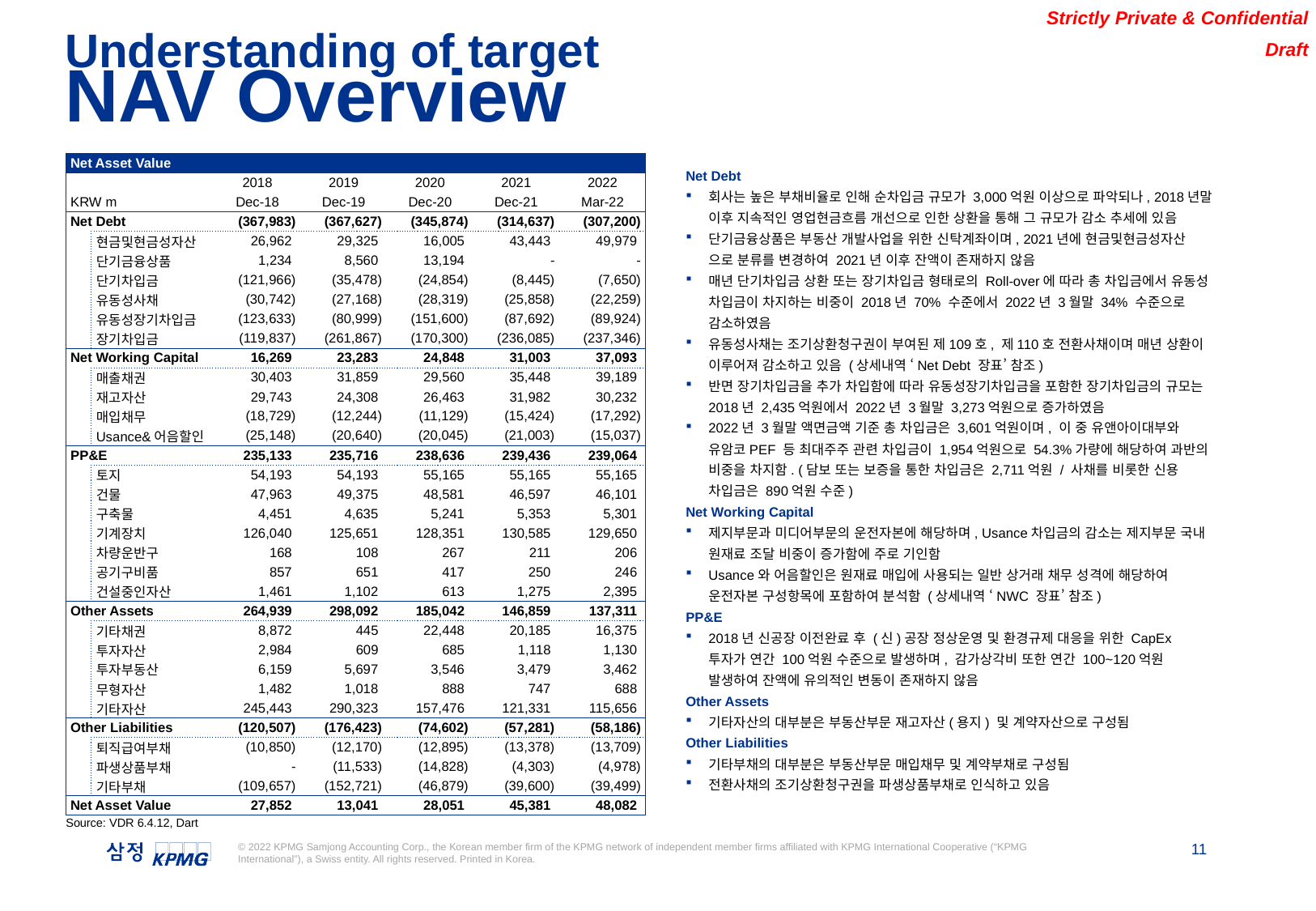

Understanding of target
NAV Overview
Net Debt
회사는 높은 부채비율로 인해 순차입금 규모가 3,000억원 이상으로 파악되나, 2018년말 이후 지속적인 영업현금흐름 개선으로 인한 상환을 통해 그 규모가 감소 추세에 있음
단기금융상품은 부동산 개발사업을 위한 신탁계좌이며, 2021년에 현금및현금성자산 으로 분류를 변경하여 2021년 이후 잔액이 존재하지 않음
매년 단기차입금 상환 또는 장기차입금 형태로의 Roll-over에 따라 총 차입금에서 유동성 차입금이 차지하는 비중이 2018년 70% 수준에서 2022년 3월말 34% 수준으로 감소하였음
유동성사채는 조기상환청구권이 부여된 제109호, 제110호 전환사채이며 매년 상환이 이루어져 감소하고 있음 (상세내역 ‘Net Debt 장표’ 참조)
반면 장기차입금을 추가 차입함에 따라 유동성장기차입금을 포함한 장기차입금의 규모는 2018년 2,435억원에서 2022년 3월말 3,273억원으로 증가하였음
2022년 3월말 액면금액 기준 총 차입금은 3,601억원이며, 이 중 유앤아이대부와 유암코PEF 등 최대주주 관련 차입금이 1,954억원으로 54.3%가량에 해당하여 과반의 비중을 차지함. (담보 또는 보증을 통한 차입금은 2,711억원 / 사채를 비롯한 신용 차입금은 890억원 수준)
Net Working Capital
제지부문과 미디어부문의 운전자본에 해당하며, Usance차입금의 감소는 제지부문 국내 원재료 조달 비중이 증가함에 주로 기인함
Usance와 어음할인은 원재료 매입에 사용되는 일반 상거래 채무 성격에 해당하여 운전자본 구성항목에 포함하여 분석함 (상세내역 ‘NWC 장표’ 참조)
PP&E
2018년 신공장 이전완료 후 (신)공장 정상운영 및 환경규제 대응을 위한 CapEx 투자가 연간 100억원 수준으로 발생하며, 감가상각비 또한 연간 100~120억원 발생하여 잔액에 유의적인 변동이 존재하지 않음
Other Assets
기타자산의 대부분은 부동산부문 재고자산(용지) 및 계약자산으로 구성됨
Other Liabilities
기타부채의 대부분은 부동산부문 매입채무 및 계약부채로 구성됨
전환사채의 조기상환청구권을 파생상품부채로 인식하고 있음
| Net Asset Value |  |  |  |  |  |  |
| --- | --- | --- | --- | --- | --- | --- |
|  |  | 2018 | 2019 | 2020 | 2021 | 2022 |
| KRW m |  | Dec-18 | Dec-19 | Dec-20 | Dec-21 | Mar-22 |
| Net Debt |  | (367,983) | (367,627) | (345,874) | (314,637) | (307,200) |
|  | 현금및현금성자산 | 26,962 | 29,325 | 16,005 | 43,443 | 49,979 |
|  | 단기금융상품 | 1,234 | 8,560 | 13,194 | - | - |
|  | 단기차입금 | (121,966) | (35,478) | (24,854) | (8,445) | (7,650) |
|  | 유동성사채 | (30,742) | (27,168) | (28,319) | (25,858) | (22,259) |
|  | 유동성장기차입금 | (123,633) | (80,999) | (151,600) | (87,692) | (89,924) |
|  | 장기차입금 | (119,837) | (261,867) | (170,300) | (236,085) | (237,346) |
| Net Working Capital |  | 16,269 | 23,283 | 24,848 | 31,003 | 37,093 |
|  | 매출채권 | 30,403 | 31,859 | 29,560 | 35,448 | 39,189 |
|  | 재고자산 | 29,743 | 24,308 | 26,463 | 31,982 | 30,232 |
|  | 매입채무 | (18,729) | (12,244) | (11,129) | (15,424) | (17,292) |
|  | Usance&어음할인 | (25,148) | (20,640) | (20,045) | (21,003) | (15,037) |
| PP&E |  | 235,133 | 235,716 | 238,636 | 239,436 | 239,064 |
|  | 토지 | 54,193 | 54,193 | 55,165 | 55,165 | 55,165 |
|  | 건물 | 47,963 | 49,375 | 48,581 | 46,597 | 46,101 |
|  | 구축물 | 4,451 | 4,635 | 5,241 | 5,353 | 5,301 |
|  | 기계장치 | 126,040 | 125,651 | 128,351 | 130,585 | 129,650 |
|  | 차량운반구 | 168 | 108 | 267 | 211 | 206 |
|  | 공기구비품 | 857 | 651 | 417 | 250 | 246 |
|  | 건설중인자산 | 1,461 | 1,102 | 613 | 1,275 | 2,395 |
| Other Assets |  | 264,939 | 298,092 | 185,042 | 146,859 | 137,311 |
|  | 기타채권 | 8,872 | 445 | 22,448 | 20,185 | 16,375 |
|  | 투자자산 | 2,984 | 609 | 685 | 1,118 | 1,130 |
|  | 투자부동산 | 6,159 | 5,697 | 3,546 | 3,479 | 3,462 |
|  | 무형자산 | 1,482 | 1,018 | 888 | 747 | 688 |
|  | 기타자산 | 245,443 | 290,323 | 157,476 | 121,331 | 115,656 |
| Other Liabilities |  | (120,507) | (176,423) | (74,602) | (57,281) | (58,186) |
|  | 퇴직급여부채 | (10,850) | (12,170) | (12,895) | (13,378) | (13,709) |
|  | 파생상품부채 | - | (11,533) | (14,828) | (4,303) | (4,978) |
|  | 기타부채 | (109,657) | (152,721) | (46,879) | (39,600) | (39,499) |
| Net Asset Value |  | 27,852 | 13,041 | 28,051 | 45,381 | 48,082 |
Source: VDR 6.4.12, Dart